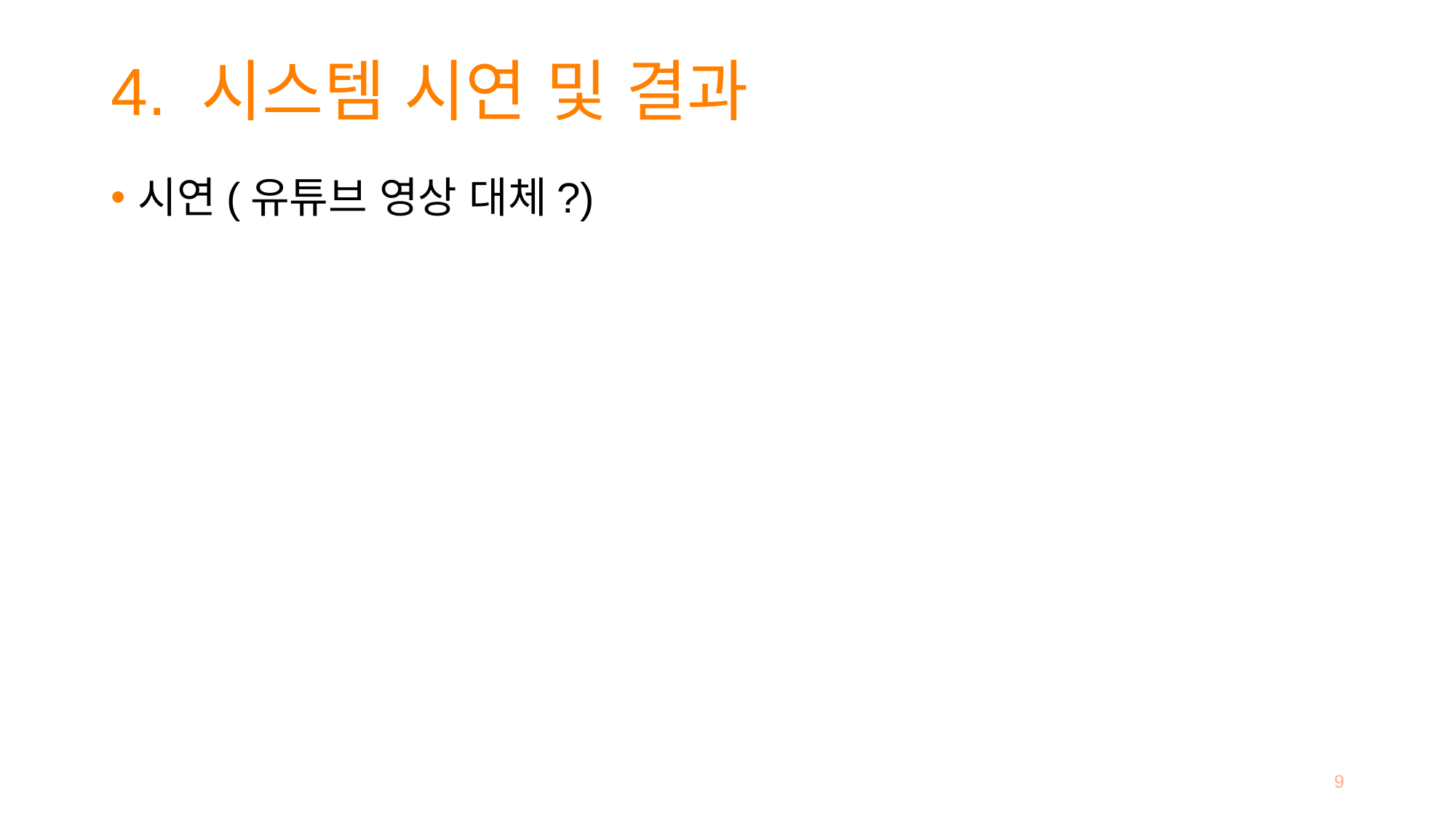

# 4. 시스템 시연 및 결과
시연(유튜브 영상 대체?)
9